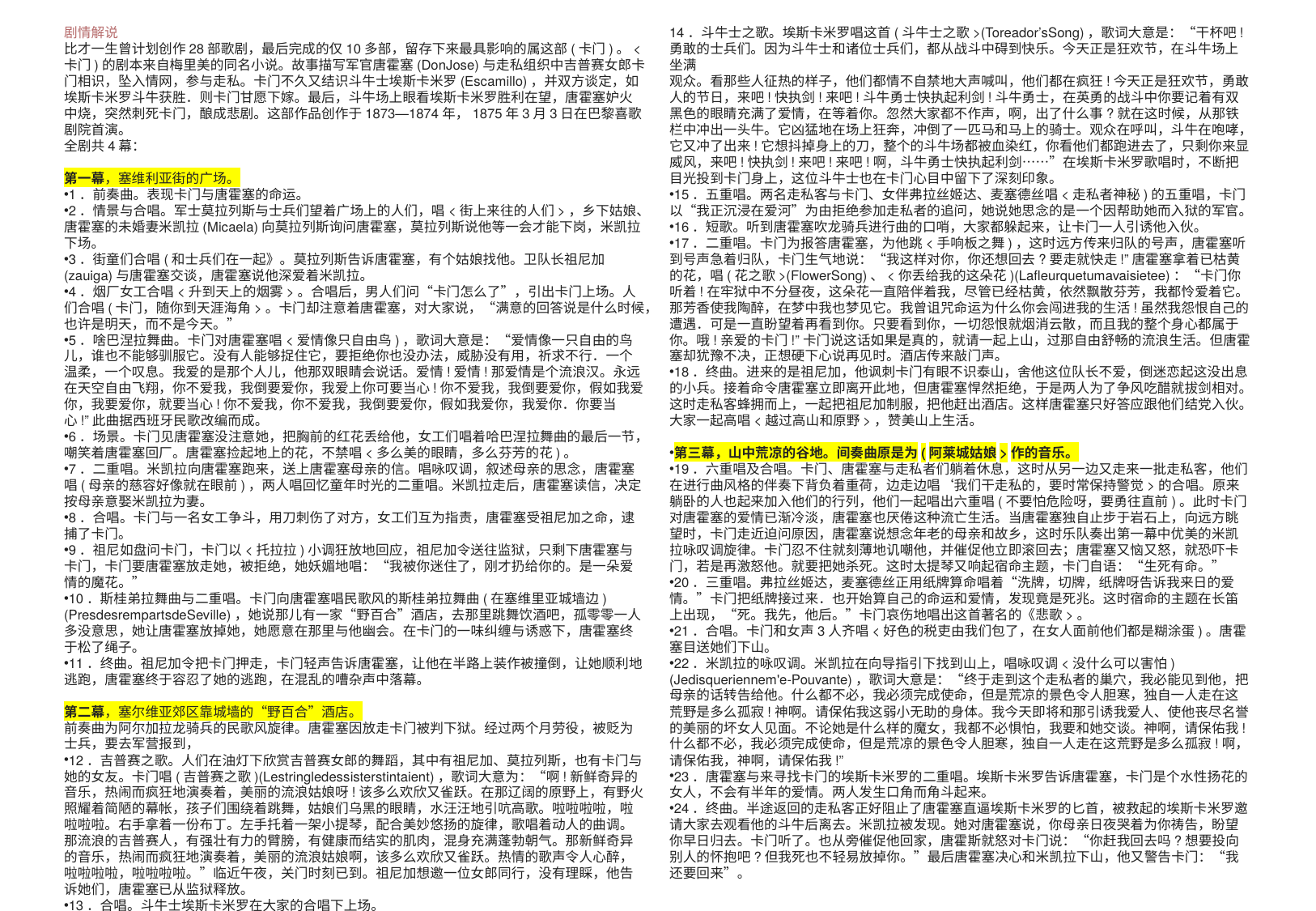

剧情解说
比才一生曾计划创作28部歌剧，最后完成的仅10多部，留存下来最具影响的属这部(卡门)。<卡门)的剧本来自梅里美的同名小说。故事描写军官唐霍塞(DonJose)与走私组织中吉普赛女郎卡门相识，坠入情网，参与走私。卡门不久又结识斗牛士埃斯卡米罗(Escamillo)，并双方谈定，如埃斯卡米罗斗牛获胜．则卡门甘愿下嫁。最后，斗牛场上眼看埃斯卡米罗胜利在望，唐霍塞妒火中烧，突然刺死卡门，酿成悲剧。这部作品创作于1873—1874年，1875年3月3日在巴黎喜歌剧院首演。
全剧共4幕：

第一幕，塞维利亚街的广场。
1．前奏曲。表现卡门与唐霍塞的命运。
2．情景与合唱。军士莫拉列斯与士兵们望着广场上的人们，唱<街上来往的人们>，乡下姑娘、唐霍塞的未婚妻米凯拉(Micaela)向莫拉列斯询问唐霍塞，莫拉列斯说他等一会才能下岗，米凯拉下场。
3．街童们合唱(和士兵们在一起》。莫拉列斯告诉唐霍塞，有个姑娘找他。卫队长祖尼加(zauiga)与唐霍塞交谈，唐霍塞说他深爱着米凯拉。
4．烟厂女工合唱<升到天上的烟雾>。合唱后，男人们问“卡门怎么了”，引出卡门上场。人们合唱(卡门，随你到天涯海角>。卡门却注意着唐霍塞，对大家说，“满意的回答说是什么时候，也许是明天，而不是今天。”
5．啥巴涅拉舞曲。卡门对唐霍塞唱<爱情像只自由鸟)，歌词大意是：“爱情像一只自由的鸟儿，谁也不能够驯服它。没有人能够捉住它，要拒绝你也没办法，威胁没有用，祈求不行．一个温柔，一个叹息。我爱的是那个人儿，他那双眼睛会说话。爱情!爱情!那爱情是个流浪汉。永远在天空自由飞翔，你不爱我，我倒要爱你，我爱上你可要当心!你不爱我，我倒要爱你，假如我爱你，我要爱你，就要当心!你不爱我，你不爱我，我倒要爱你，假如我爱你，我爱你．你要当心!”此曲据西班牙民歌改编而成。
6．场景。卡门见唐霍塞没注意她，把胸前的红花丢给他，女工们唱着哈巴涅拉舞曲的最后一节，嘲笑着唐霍塞回厂。唐霍塞捡起地上的花，不禁唱<多么美的眼睛，多么芬芳的花)。
7．二重唱。米凯拉向唐霍塞跑来，送上唐霍塞母亲的信。唱咏叹调，叙述母亲的思念，唐霍塞唱(母亲的慈容好像就在眼前)，两人唱回忆童年时光的二重唱。米凯拉走后，唐霍塞读信，决定按母亲意娶米凯拉为妻。
8．合唱。卡门与一名女工争斗，用刀刺伤了对方，女工们互为指责，唐霍塞受祖尼加之命，逮捕了卡门。
9．祖尼如盘问卡门，卡门以<托拉拉)小调狂放地回应，祖尼加令送往监狱，只剩下唐霍塞与卡门，卡门要唐霍塞放走她，被拒绝，她妖媚地唱：“我被你迷住了，刚才扔给你的。是一朵爱情的魔花。”
10．斯桂弟拉舞曲与二重唱。卡门向唐霍塞唱民歌风的斯桂弟拉舞曲(在塞维里亚城墙边)(PresdesrempartsdeSeville)，她说那儿有一家“野百合”酒店，去那里跳舞饮酒吧，孤零零一人多没意思，她让唐霍塞放掉她，她愿意在那里与他幽会。在卡门的一味纠缠与诱惑下，唐霍塞终于松了绳子。
11．终曲。祖尼加令把卡门押走，卡门轻声告诉唐霍塞，让他在半路上装作被撞倒，让她顺利地逃跑，唐霍塞终于容忍了她的逃跑，在混乱的嘈杂声中落幕。

第二幕，塞尔维亚郊区靠城墙的“野百合”酒店。
前奏曲为阿尔加拉龙骑兵的民歌风旋律。唐霍塞因放走卡门被判下狱。经过两个月劳役，被贬为士兵，要去军营报到，
12．吉普赛之歌。人们在油灯下欣赏吉普赛女郎的舞蹈，其中有祖尼加、莫拉列斯，也有卡门与她的女友。卡门唱(吉普赛之歌)(Lestringledessisterstintaient)，歌词大意为：“啊!新鲜奇异的音乐，热闹而疯狂地演奏着，美丽的流浪姑娘呀!该多么欢欣又雀跃。在那辽阔的原野上，有野火照耀着简陋的幕帐，孩子们围绕着跳舞，姑娘们乌黑的眼睛，水汪汪地引吭高歌。啦啦啦啦，啦啦啦啦。右手拿着一份布丁。左手托着一架小提琴，配合美妙悠扬的旋律，歌唱着动人的曲调。那流浪的吉普赛人，有强壮有力的臂膀，有健康而结实的肌肉，混身充满蓬勃朝气。那新鲜奇异的音乐，热闹而疯狂地演奏着，美丽的流浪姑娘啊，该多么欢欣又雀跃。热情的歌声令人心醉，啦啦啦啦，啦啦啦啦。”临近午夜，关门时刻已到。祖尼加想邀一位女郎同行，没有理睬，他告诉她们，唐霍塞已从监狱释放。
13．合唱。斗牛士埃斯卡米罗在大家的合唱下上场。
14．斗牛士之歌。埃斯卡米罗唱这首(斗牛士之歌>(Toreador’sSong)，歌词大意是：“干杯吧!勇敢的士兵们。因为斗牛士和诸位士兵们，都从战斗中碍到快乐。今天正是狂欢节，在斗牛场上坐满
观众。看那些人征热的样子，他们都情不自禁地大声喊叫，他们都在疯狂!今天正是狂欢节，勇敢人的节日，来吧!快执剑!来吧!斗牛勇士快执起利剑!斗牛勇士，在英勇的战斗中你要记着有双黑色的眼睛充满了爱情，在等着你。忽然大家都不作声，啊，出了什么事?就在这时候，从那铁栏中冲出一头牛。它凶猛地在场上狂奔，冲倒了一匹马和马上的骑士。观众在呼叫，斗牛在咆哮，它又冲了出来!它想抖掉身上的刀，整个的斗牛场都被血染红，你看他们都跑进去了，只剩你来显威风，来吧!快执剑!来吧!来吧!啊，斗牛勇士快执起利剑……”在埃斯卡米罗歌唱时，不断把目光投到卡门身上，这位斗牛士也在卡门心目中留下了深刻印象。
15．五重唱。两名走私客与卡门、女伴弗拉丝姬达、麦塞德丝唱<走私者神秘)的五重唱，卡门以“我正沉浸在爱河”为由拒绝参加走私者的追问，她说她思念的是一个因帮助她而入狱的军官。
16．短歌。听到唐霍塞吹龙骑兵进行曲的口哨，大家都躲起来，让卡门一人引诱他入伙。
17．二重唱。卡门为报答唐霍塞，为他跳<手响板之舞)，这时远方传来归队的号声，唐霍塞听到号声急着归队，卡门生气地说：“我这样对你，你还想回去?要走就快走!”唐霍塞拿着已枯黄的花，唱(花之歌>(FlowerSong)、<你丢给我的这朵花)(Lafleurquetumavaisietee)：“卡门你听着!在牢狱中不分昼夜，这朵花一直陪伴着我，尽管已经枯黄，依然飘散芬芳，我都怜爱着它。那芳香使我陶醉，在梦中我也梦见它。我曾诅咒命运为什么你会闯进我的生活!虽然我怨恨自己的遭遇．可是一直盼望着再看到你。只要看到你，一切怨恨就烟消云散，而且我的整个身心都属于你。哦!亲爱的卡门!”卡门说这话如果是真的，就请一起上山，过那自由舒畅的流浪生活。但唐霍塞却犹豫不决，正想硬下心说再见时。酒店传来敲门声。
18．终曲。进来的是祖尼加，他讽刺卡门有眼不识泰山，舍他这位队长不爱，倒迷恋起这没出息的小兵。接着命令唐霍塞立即离开此地，但唐霍塞悍然拒绝，于是两人为了争风吃醋就拔剑相对。这时走私客蜂拥而上，一起把祖尼加制服，把他赶出酒店。这样唐霍塞只好答应跟他们结党入伙。大家一起高唱<越过高山和原野>，赞美山上生活。

第三幕，山中荒凉的谷地。间奏曲原是为(阿莱城姑娘>作的音乐。
19．六重唱及合唱。卡门、唐霍塞与走私者们躺着休息，这时从另一边又走来一批走私客，他们在进行曲风格的伴奏下背负着重荷，边走边唱‘我们干走私的，要时常保持警觉>的合唱。原来躺卧的人也起来加入他们的行列，他们一起唱出六重唱(不要怕危险呀，要勇往直前)。此时卡门对唐霍塞的爱情已渐冷淡，唐霍塞也厌倦这种流亡生活。当唐霍塞独自止步于岩石上，向远方眺望时，卡门走近迫问原因，唐霍塞说想念年老的母亲和故乡，这时乐队奏出第一幕中优美的米凯拉咏叹调旋律。卡门忍不住就刻薄地讥嘲他，并催促他立即滚回去；唐霍塞又恼又怒，就恐吓卡门，若是再激怒他。就要把她杀死。这时太提琴又响起宿命主题，卡门自语：“生死有命。”
20．三重唱。弗拉丝姬达，麦塞德丝正用纸牌算命唱着“洗牌，切牌，纸牌呀告诉我来日的爱情。”卡门把纸牌接过来．也开始算自己的命运和爱情，发现竟是死兆。这时宿命的主题在长笛上出现，“死。我先，他后。”卡门哀伤地唱出这首著名的《悲歌>。
21．合唱。卡门和女声3人齐唱<好色的税吏由我们包了，在女人面前他们都是糊涂蛋)。唐霍塞目送她们下山。
22．米凯拉的咏叹调。米凯拉在向导指引下找到山上，唱咏叹调<没什么可以害怕)(Jedisqueriennem'e-Pouvante)，歌词大意是：“终于走到这个走私者的巢穴，我必能见到他，把母亲的话转告给他。什么都不必，我必须完成使命，但是荒凉的景色令人胆寒，独自一人走在这荒野是多么孤寂!神啊。请保佑我这弱小无助的身体。我今天即将和那引诱我爱人、使他丧尽名誉的美丽的坏女人见面。不论她是什么样的魔女，我都不必惧怕，我要和她交谈。神啊，请保佑我!什么都不必，我必须完成使命，但是荒凉的景色令人胆寒，独自一人走在这荒野是多么孤寂!啊，请保佑我，神啊，请保佑我!”
23．唐霍塞与来寻找卡门的埃斯卡米罗的二重唱。埃斯卡米罗告诉唐霍塞，卡门是个水性扬花的女人，不会有半年的爱情。两人发生口角而角斗起来。
24．终曲。半途返回的走私客正好阻止了唐霍塞直逼埃斯卡米罗的匕首，被救起的埃斯卡米罗邀请大家去观看他的斗牛后离去。米凯拉被发现。她对唐霍塞说，你母亲日夜哭着为你祷告，盼望你早日归去。卡门听了。也从旁催促他回家，唐霍斯就怒对卡门说：“你赶我回去吗?想要投向别人的怀抱吧?但我死也不轻易放掉你。”最后唐霍塞决心和米凯拉下山，他又警告卡门：“我还要回来”。